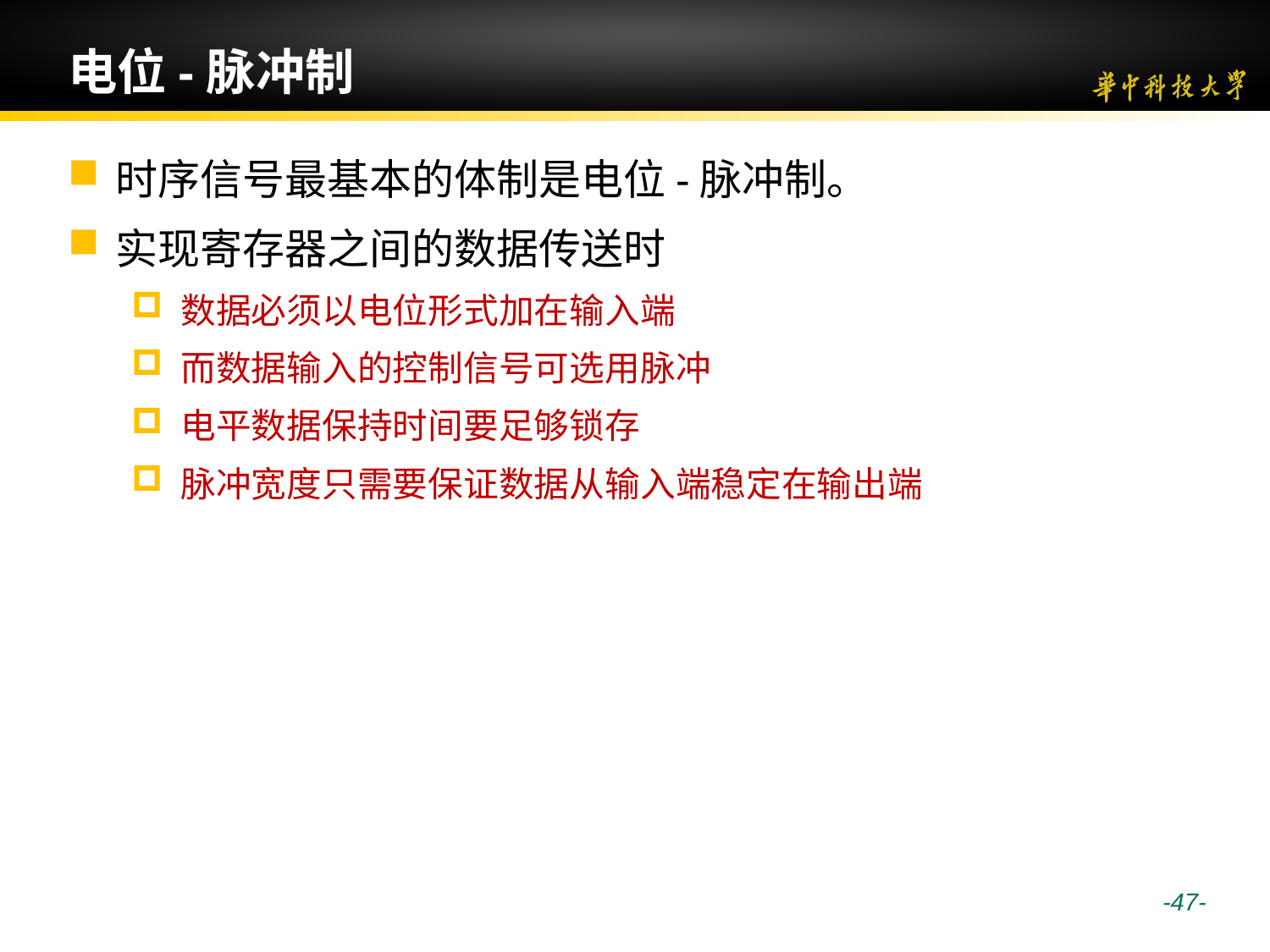

# 电位-脉冲制
时序信号最基本的体制是电位-脉冲制。
实现寄存器之间的数据传送时
数据必须以电位形式加在输入端
而数据输入的控制信号可选用脉冲
电平数据保持时间要足够锁存
脉冲宽度只需要保证数据从输入端稳定在输出端

 -47-